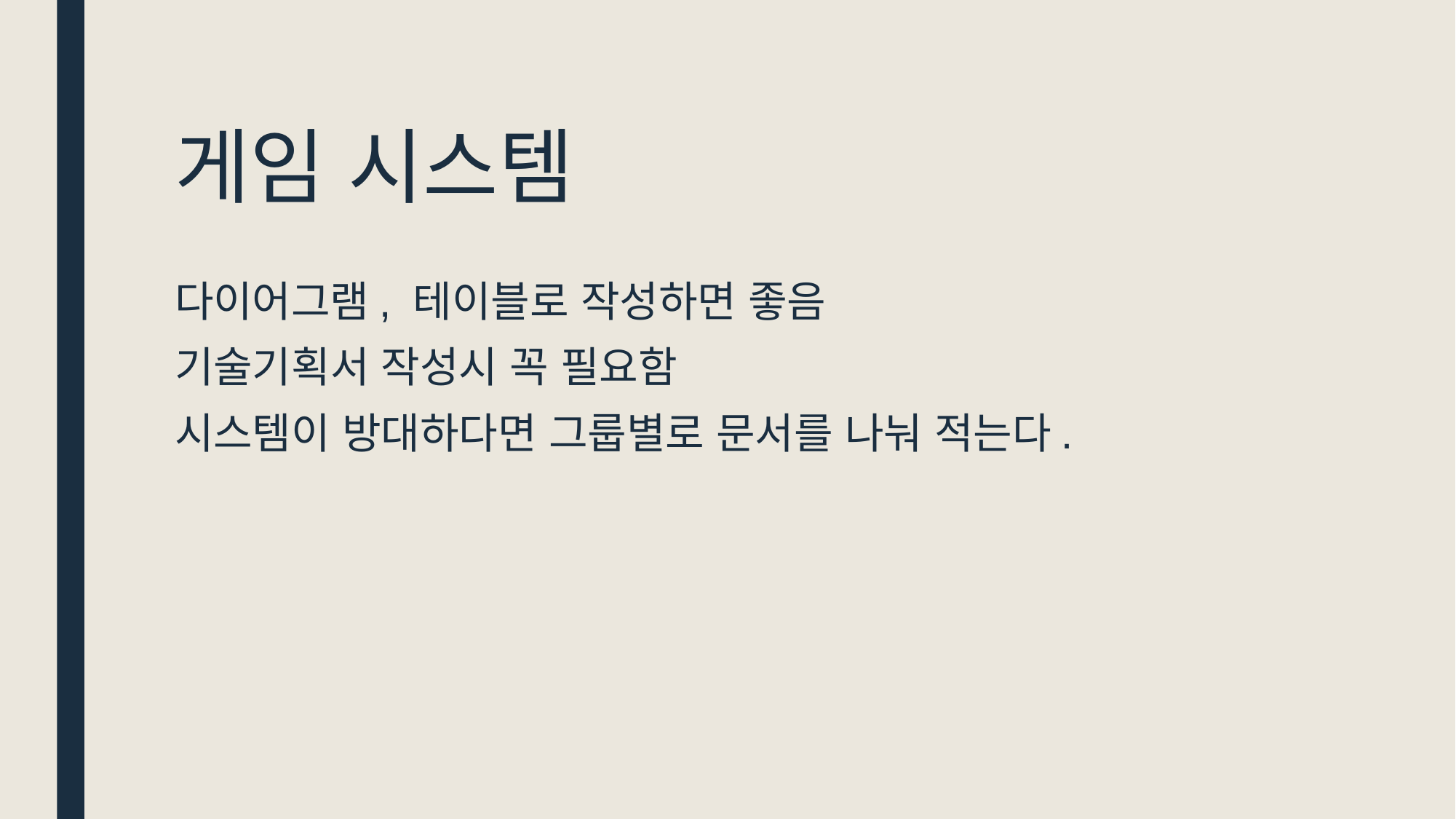

# 게임 시스템
다이어그램, 테이블로 작성하면 좋음
기술기획서 작성시 꼭 필요함
시스템이 방대하다면 그룹별로 문서를 나눠 적는다.